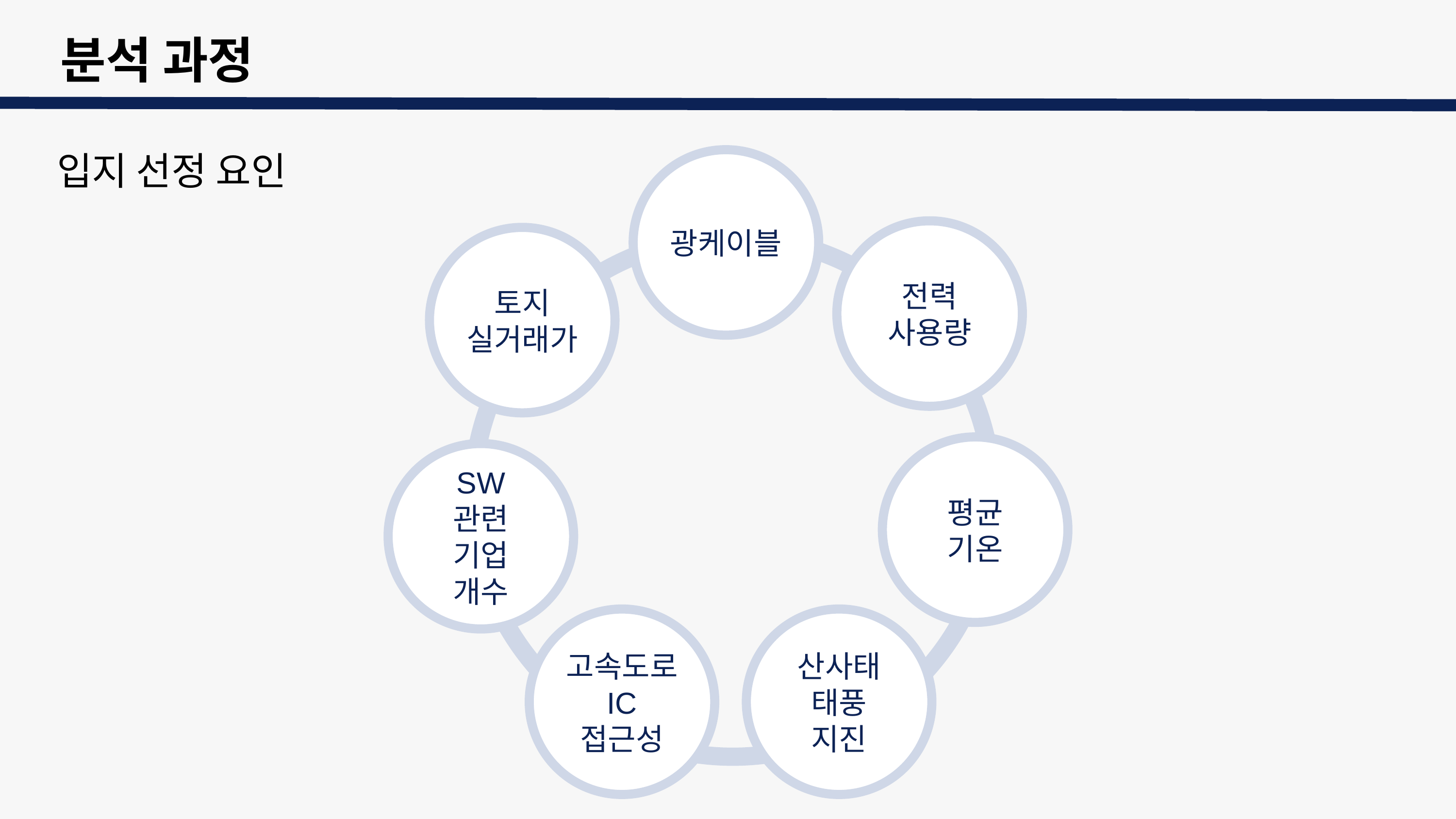

# 분석 과정
입지 선정 요인
광케이블
전력
사용량
토지
실거래가

평균
기온
SW
관련
기업
개수
고속도로 IC
접근성
산사태
태풍
지진